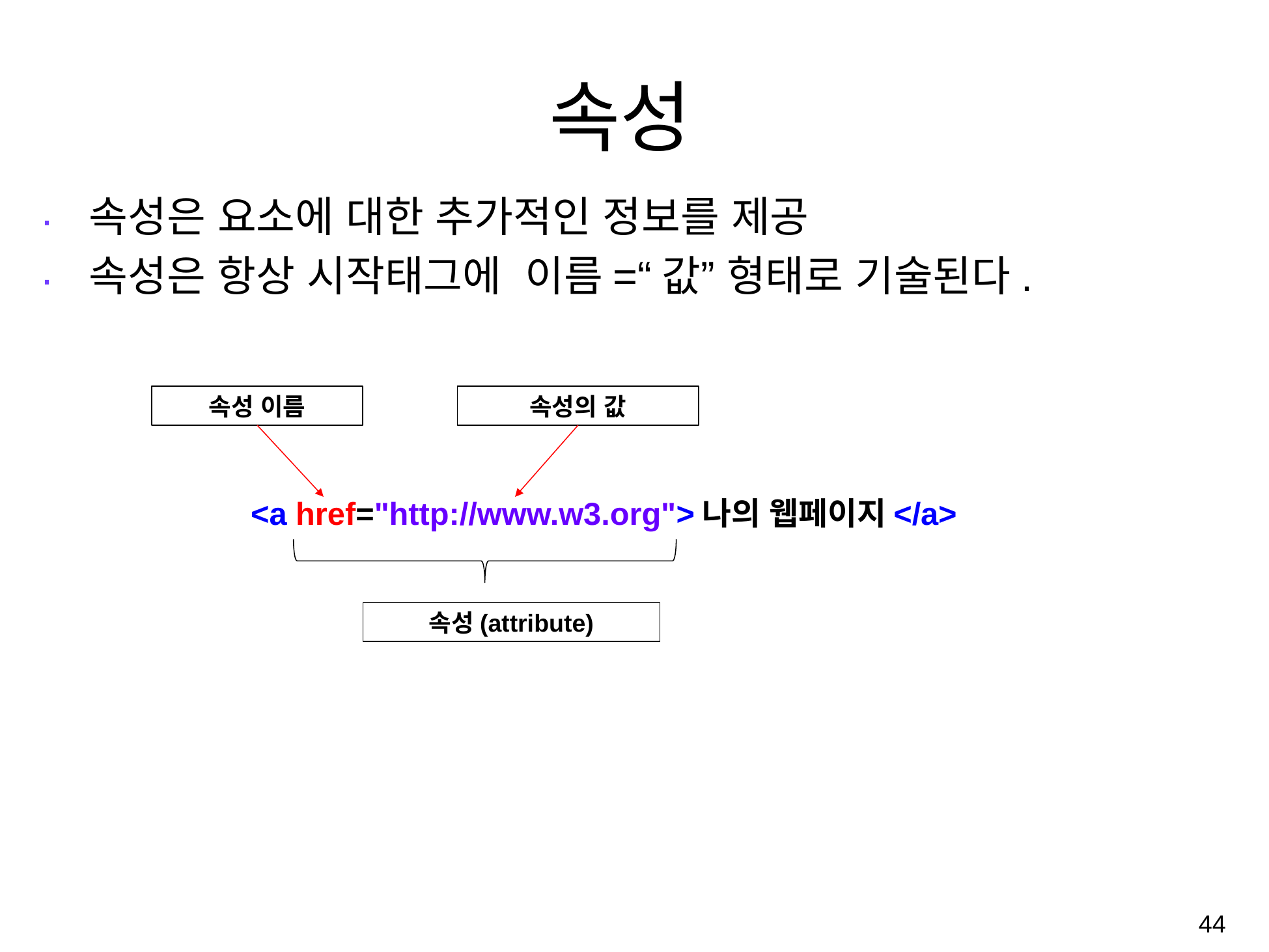

# 속성
속성은 요소에 대한 추가적인 정보를 제공
속성은 항상 시작태그에  이름=“값” 형태로 기술된다.

속성 이름
속성의 값
<a href="http://www.w3.org">나의 웹페이지</a>
속성(attribute)
44